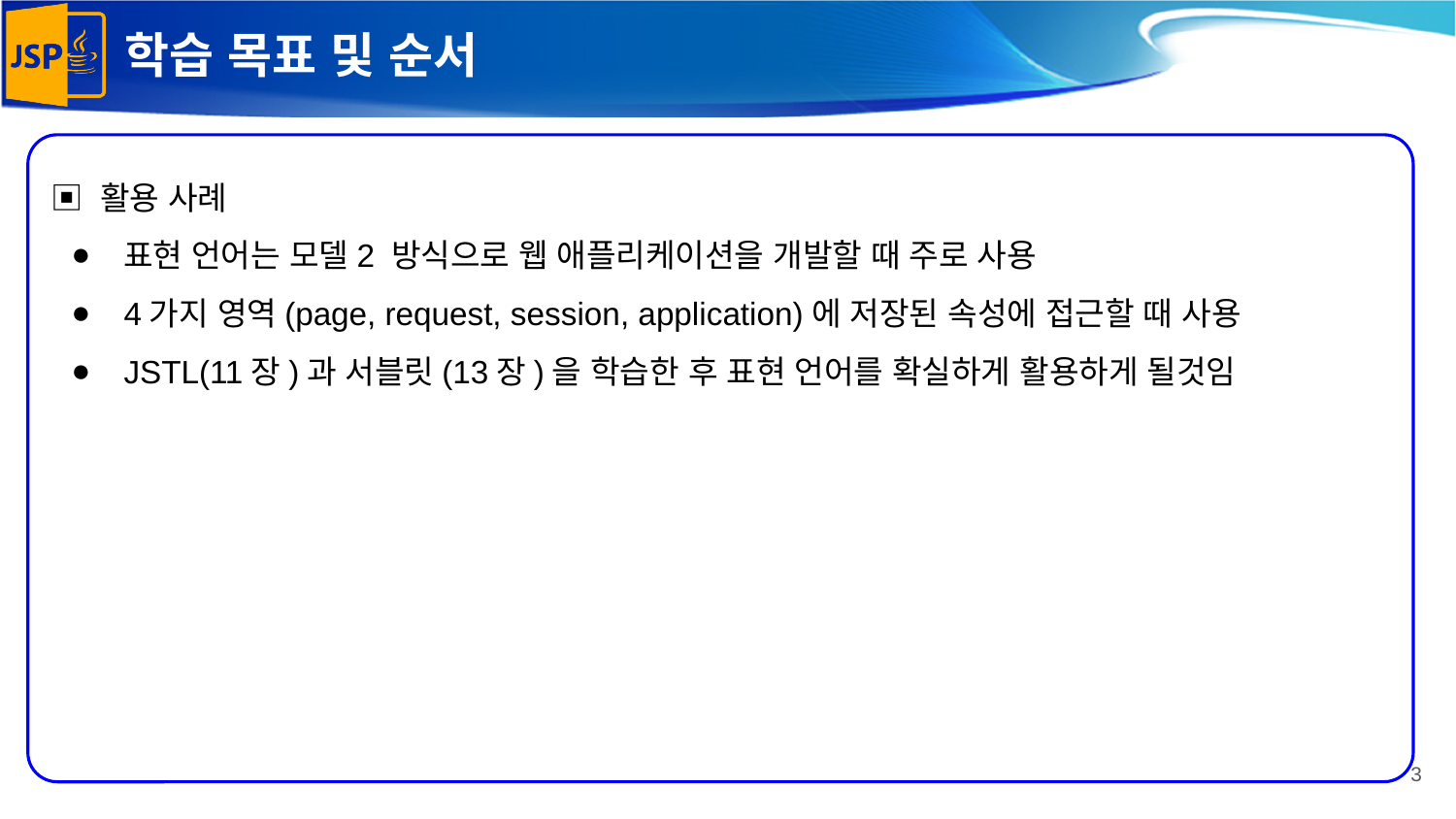

# 학습 목표 및 순서
▣ 활용 사례
표현 언어는 모델2 방식으로 웹 애플리케이션을 개발할 때 주로 사용
4가지 영역(page, request, session, application)에 저장된 속성에 접근할 때 사용
JSTL(11장)과 서블릿(13장)을 학습한 후 표현 언어를 확실하게 활용하게 될것임

3